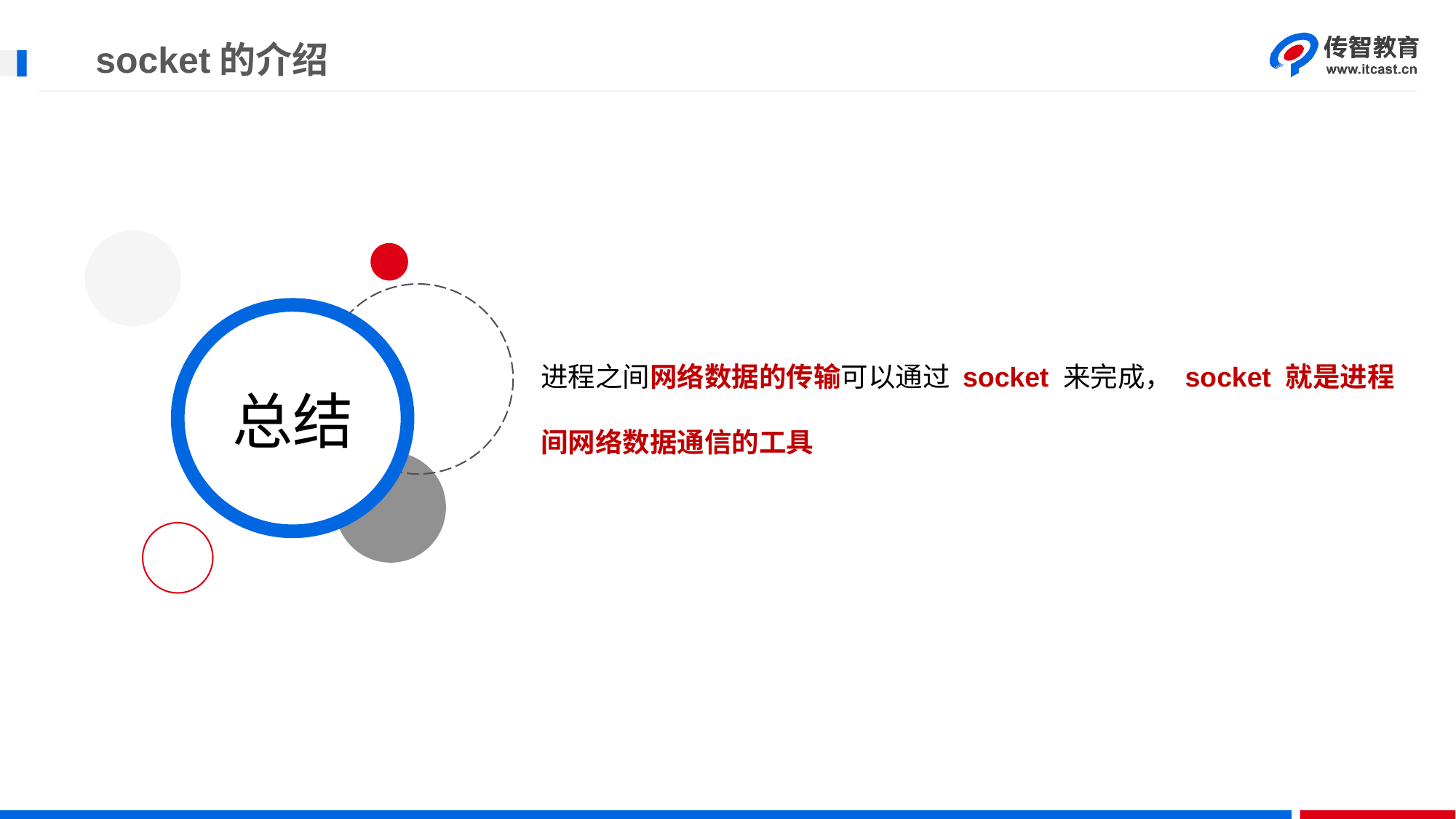

# socket的介绍
进程之间网络数据的传输可以通过 socket 来完成， socket 就是进程间网络数据通信的工具